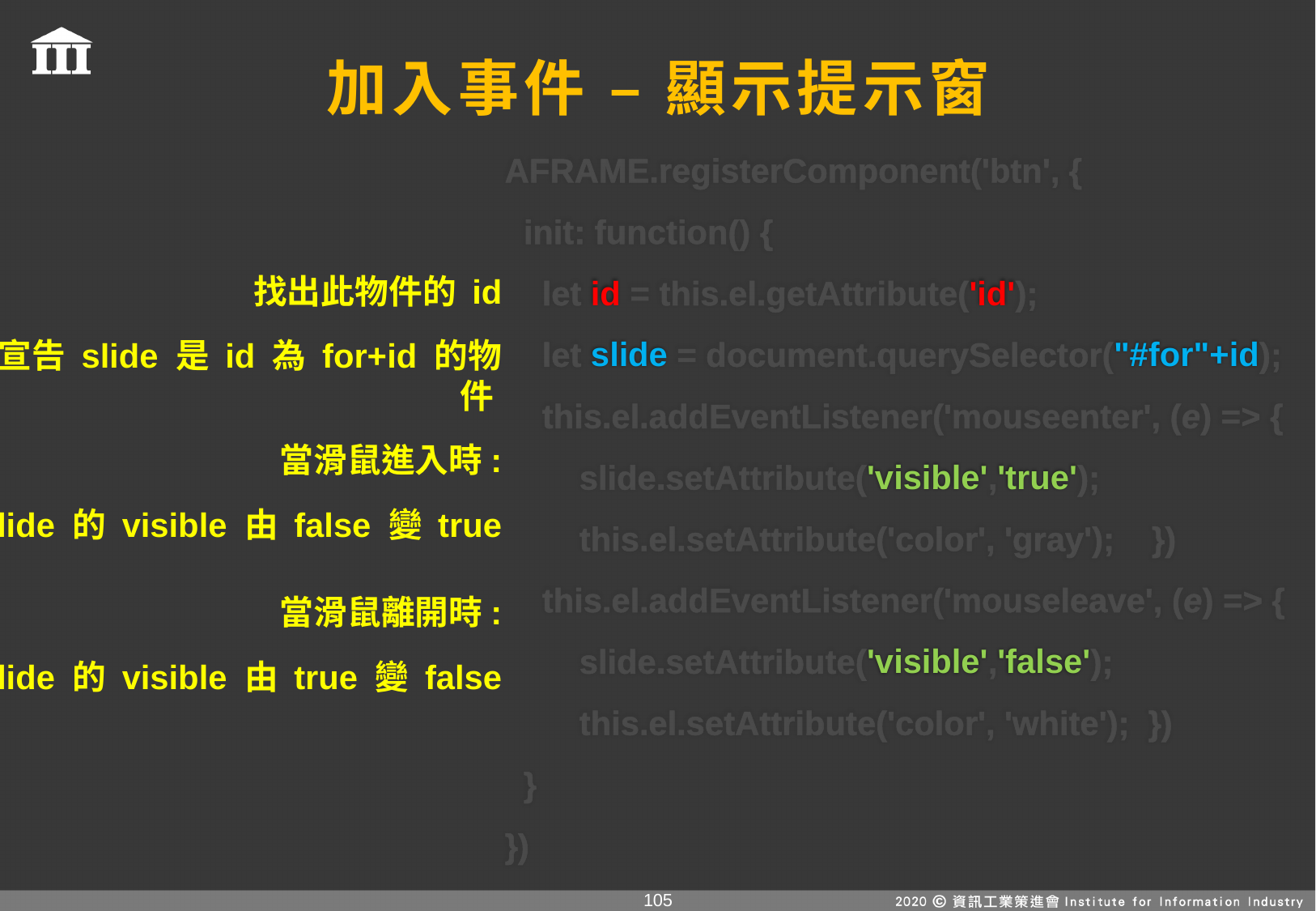

# 加入事件 – 顯示提示窗
AFRAME.registerComponent('btn', {
  init: function() {
    let id = this.el.getAttribute('id');
    let slide = document.querySelector("#for"+id);
    this.el.addEventListener('mouseenter', (e) => {
        slide.setAttribute('visible','true');
        this.el.setAttribute('color', 'gray');    })
    this.el.addEventListener('mouseleave', (e) => {
        slide.setAttribute('visible','false');
        this.el.setAttribute('color', 'white');  })
  }
})
找出此物件的 id
宣告 slide 是 id 為 for+id 的物件
當滑鼠進入時:
slide 的 visible 由 false 變 true
當滑鼠離開時:
slide 的 visible 由 true 變 false

105